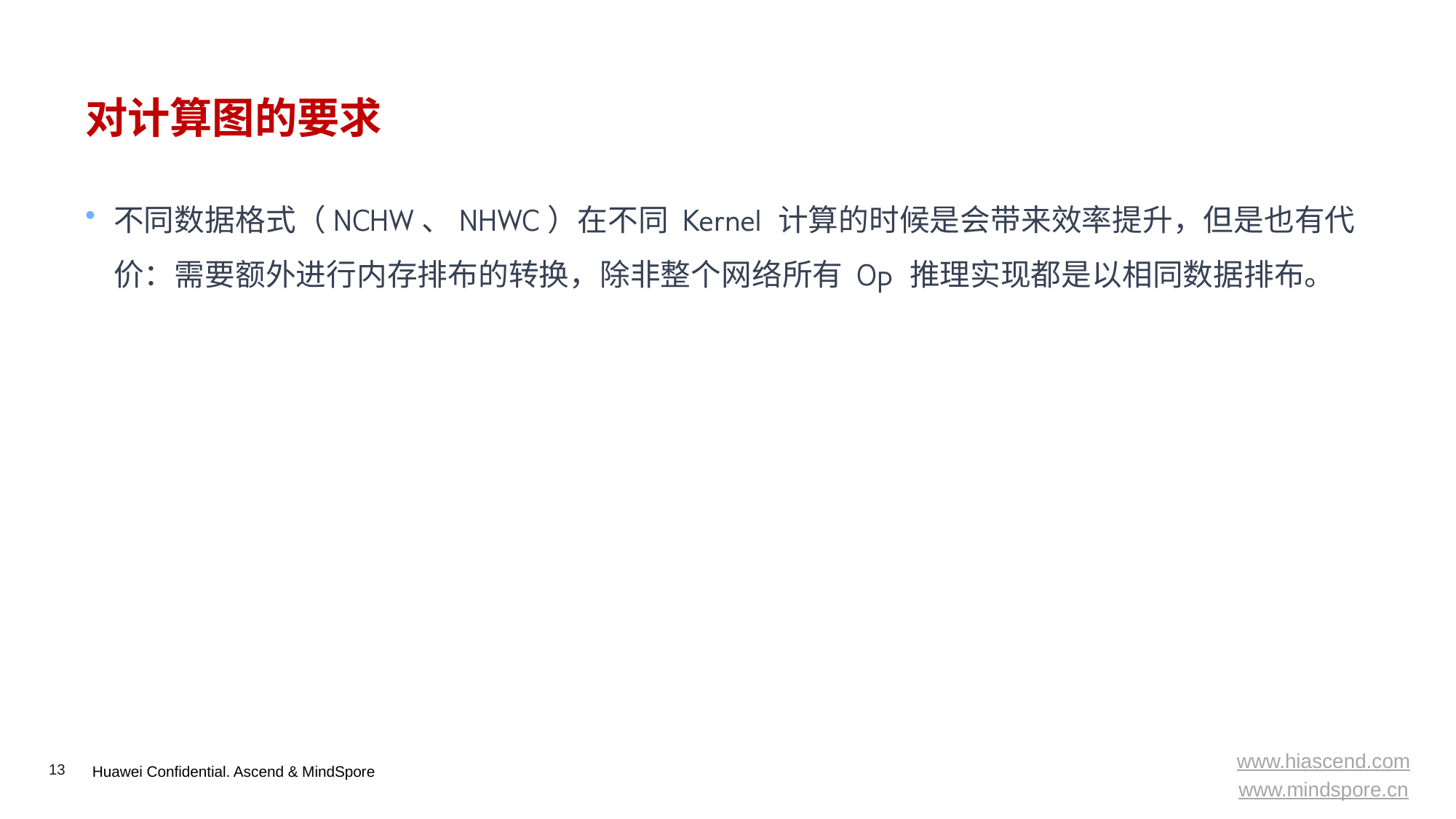

# 对计算图的要求
不同数据格式（NCHW、NHWC）在不同 Kernel 计算的时候是会带来效率提升，但是也有代价：需要额外进行内存排布的转换，除非整个网络所有 Op 推理实现都是以相同数据排布。